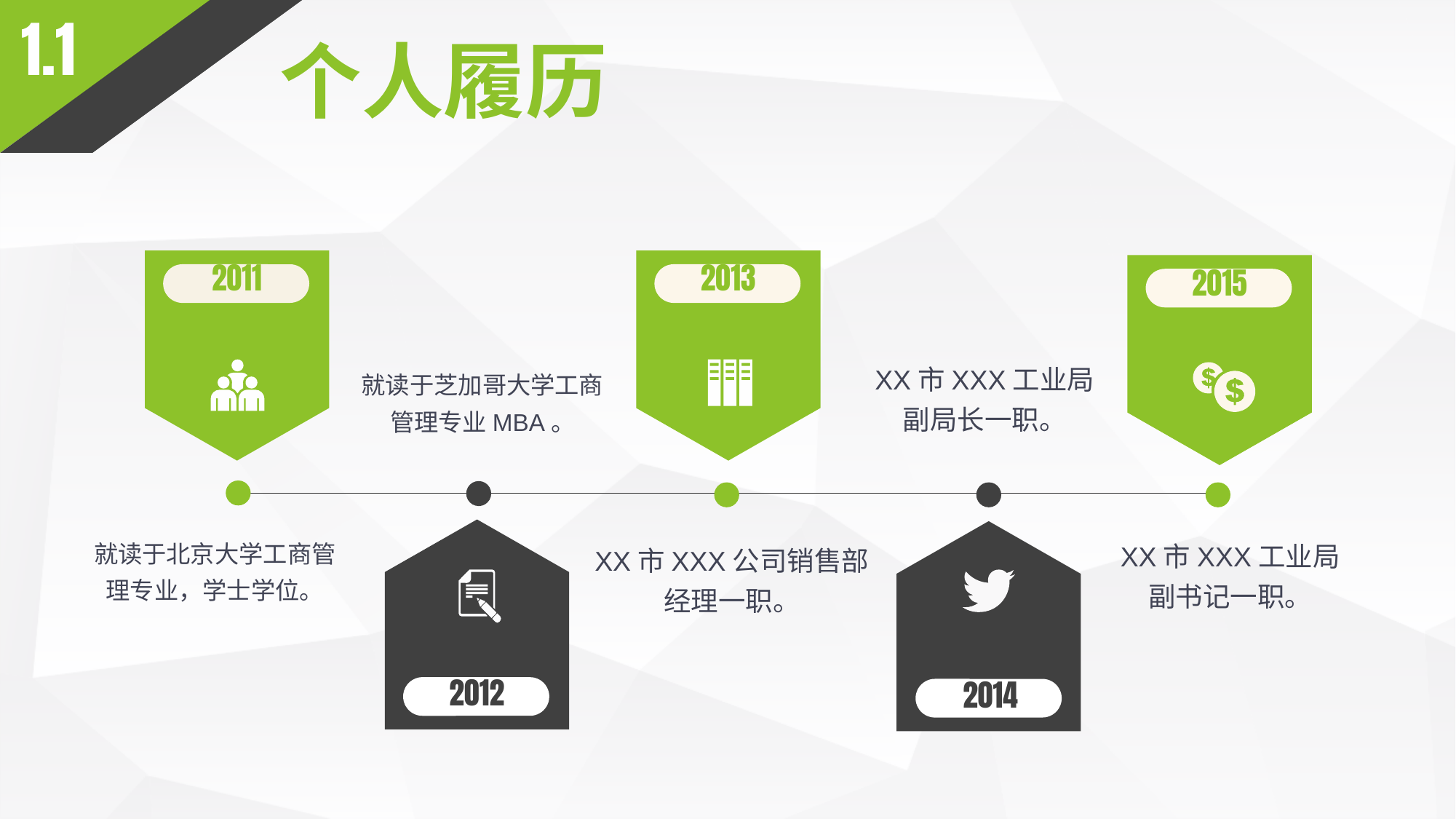

1.1
个人履历

2011

2013

2015

XX市XXX工业局
副局长一职。
就读于芝加哥大学工商
管理专业MBA。

2012

2014

就读于北京大学工商管
理专业，学士学位。
XX市XXX工业局
副书记一职。
XX市XXX公司销售部
经理一职。